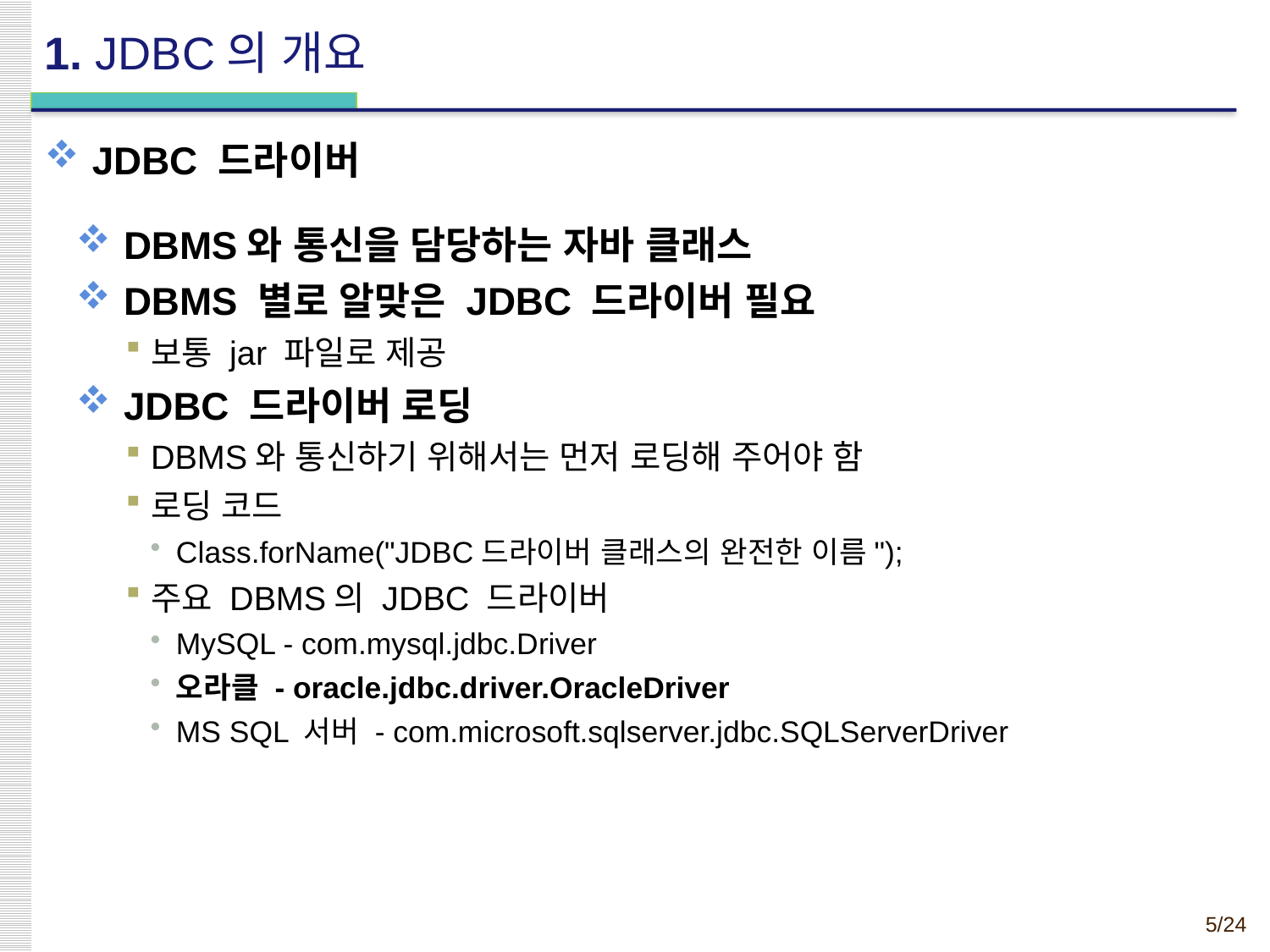

# 1. JDBC의 개요
JDBC 드라이버
DBMS와 통신을 담당하는 자바 클래스
DBMS 별로 알맞은 JDBC 드라이버 필요
보통 jar 파일로 제공
JDBC 드라이버 로딩
DBMS와 통신하기 위해서는 먼저 로딩해 주어야 함
로딩 코드
Class.forName("JDBC드라이버 클래스의 완전한 이름");
주요 DBMS의 JDBC 드라이버
MySQL - com.mysql.jdbc.Driver
오라클 - oracle.jdbc.driver.OracleDriver
MS SQL 서버 - com.microsoft.sqlserver.jdbc.SQLServerDriver